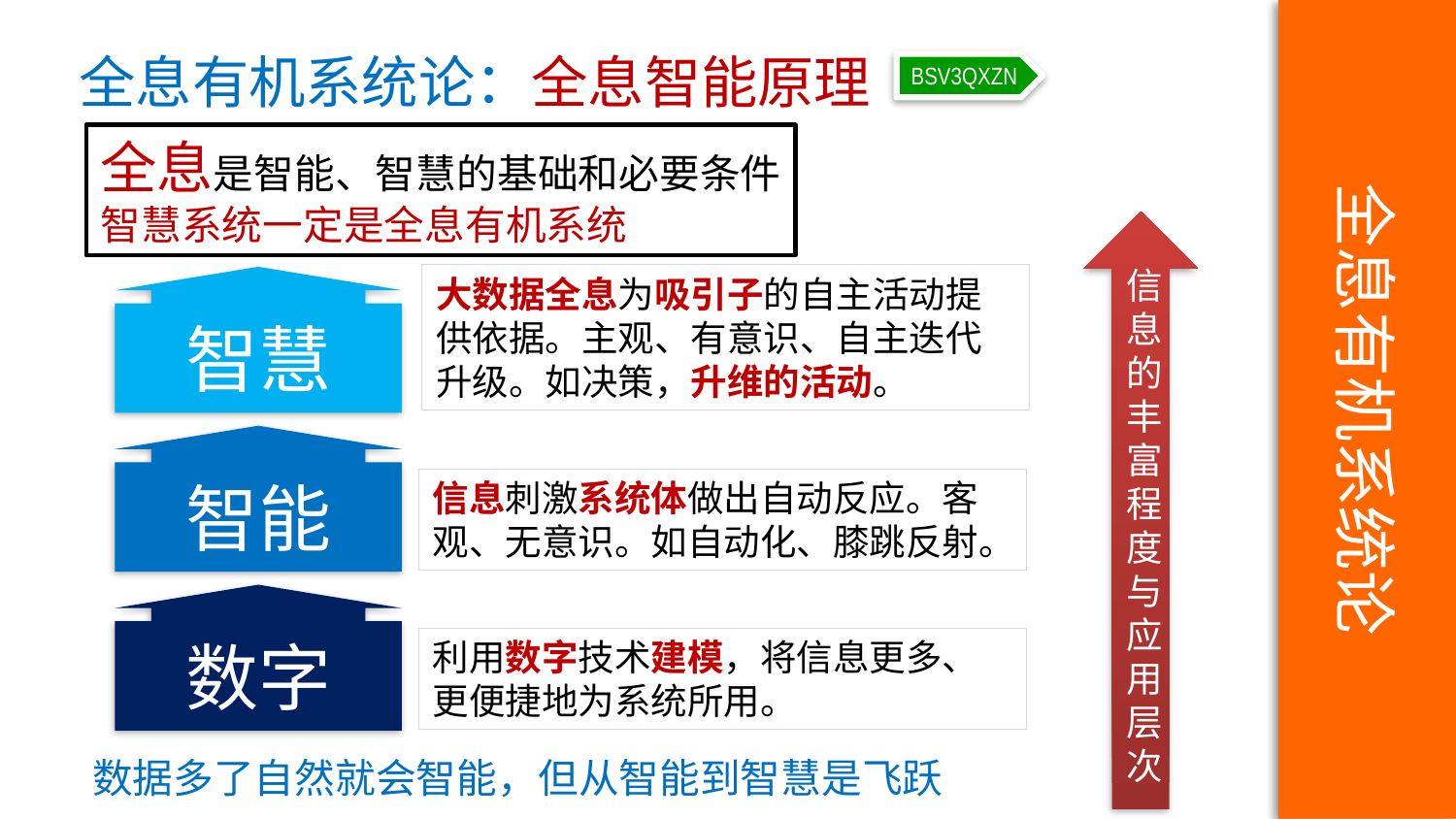

全息有机系统论
全息有机系统论：全息智能原理
BSV3QXZN
全息是智能、智慧的基础和必要条件
智慧系统一定是全息有机系统
信息的丰富程度与应用层次
大数据全息为吸引子的自主活动提供依据。主观、有意识、自主迭代升级。如决策，升维的活动。
智慧
智能
数字
信息刺激系统体做出自动反应。客观、无意识。如自动化、膝跳反射。
利用数字技术建模，将信息更多、更便捷地为系统所用。
数据多了自然就会智能，但从智能到智慧是飞跃